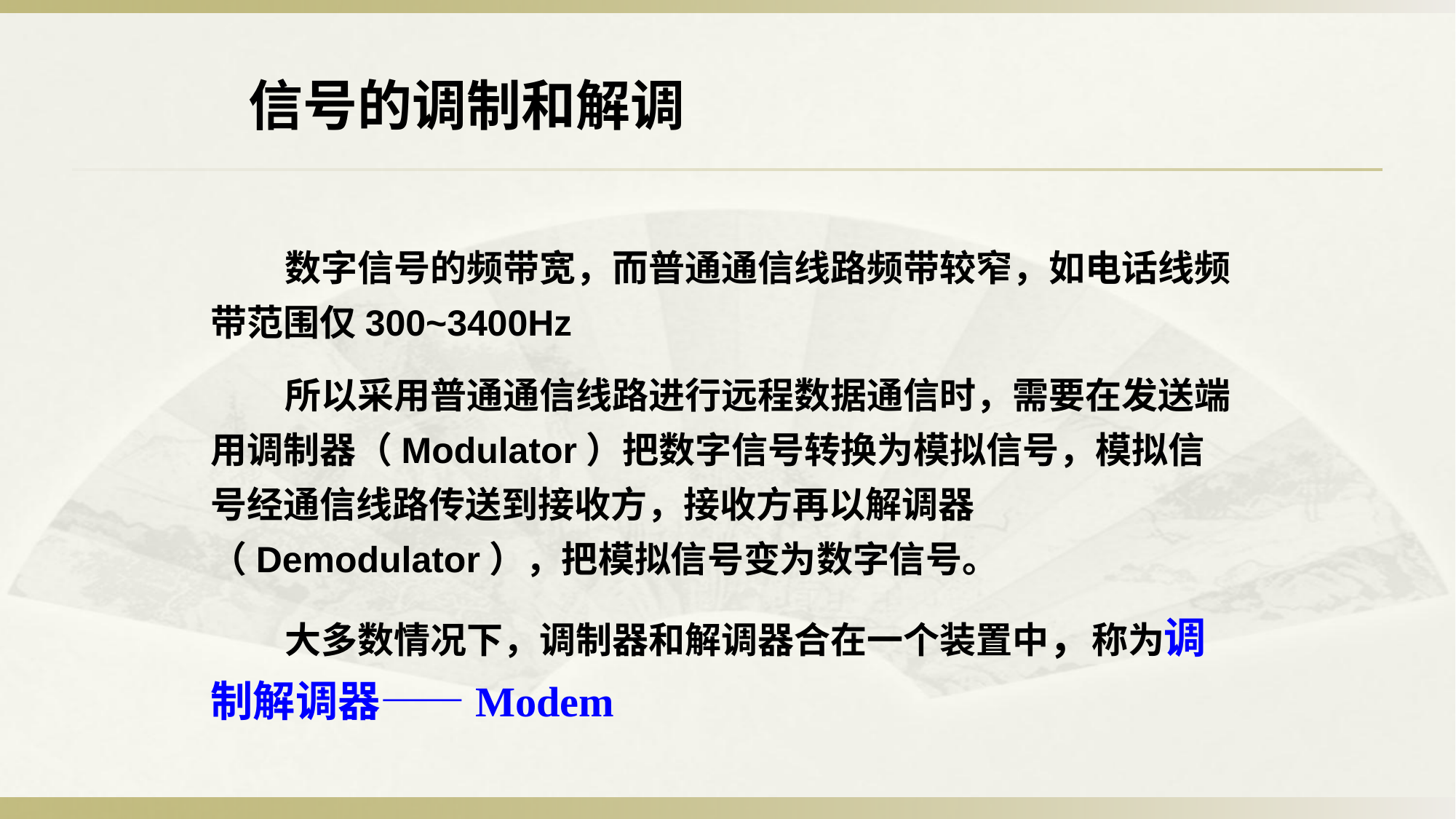

信号的调制和解调
        数字信号的频带宽，而普通通信线路频带较窄，如电话线频带范围仅300~3400Hz
        所以采用普通通信线路进行远程数据通信时，需要在发送端用调制器（Modulator）把数字信号转换为模拟信号，模拟信号经通信线路传送到接收方，接收方再以解调器（Demodulator），把模拟信号变为数字信号。
        大多数情况下，调制器和解调器合在一个装置中，称为调制解调器——Modem